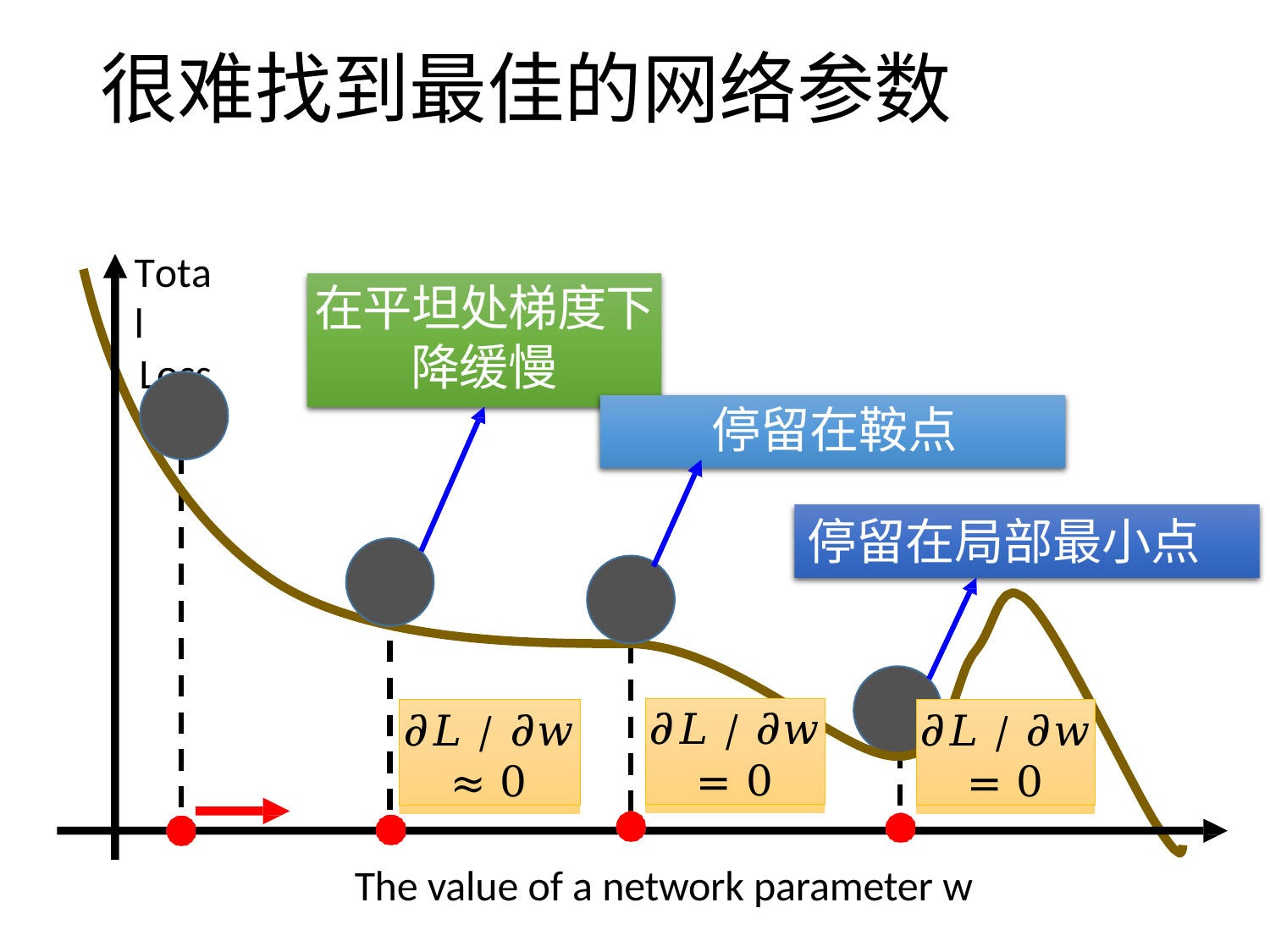

# 很难找到最佳的网络参数
Total
Loss

在平坦处梯度下降缓慢

       停留在鞍点

停留在局部最小点

𝜕𝐿 ∕ 𝜕𝑤
= 0

𝜕𝐿 ∕ 𝜕𝑤
≈ 0

𝜕𝐿 ∕ 𝜕𝑤
= 0

The value of a network parameter w